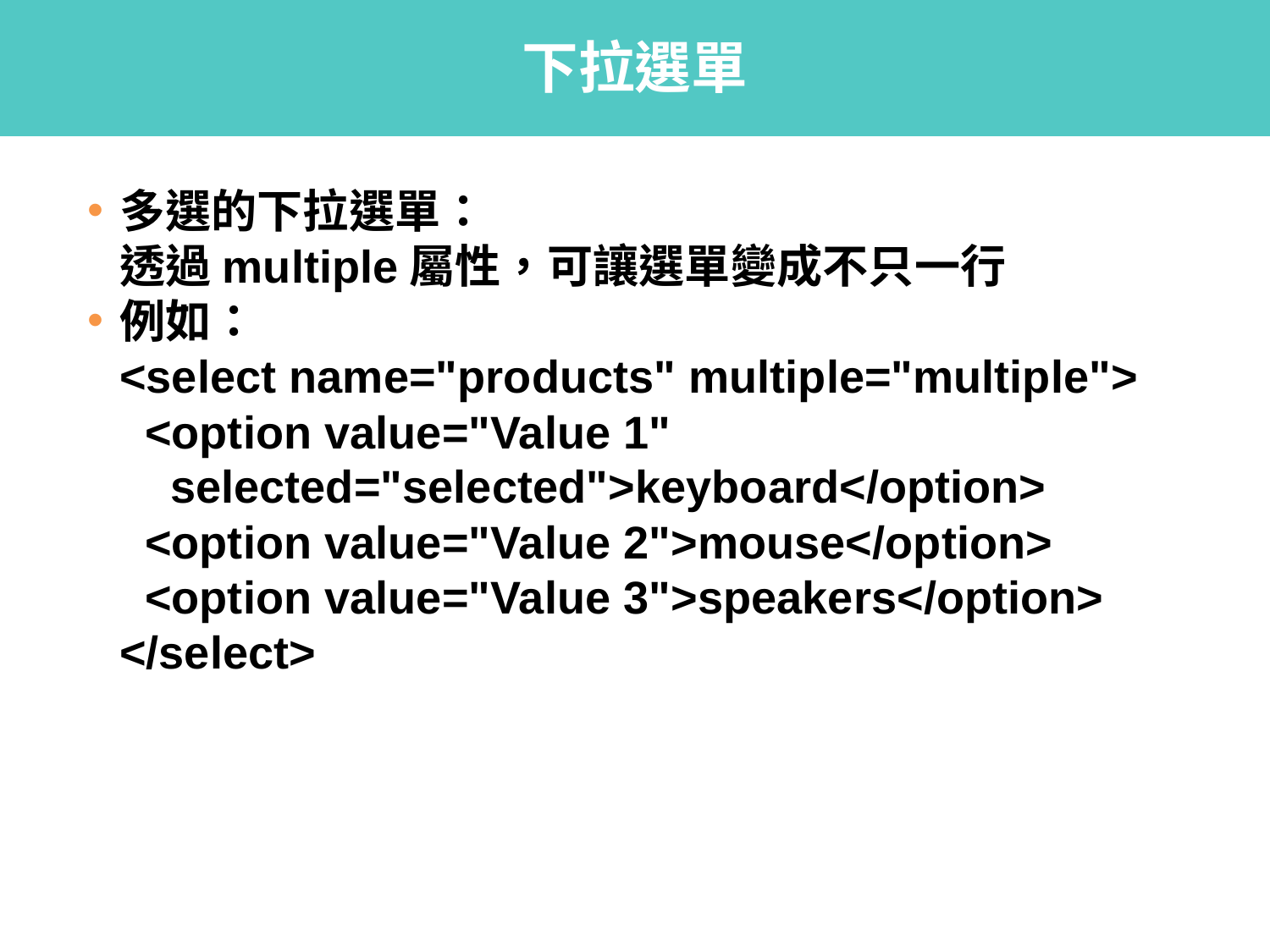

# 下拉選單
多選的下拉選單：
透過multiple屬性，可讓選單變成不只一行
例如：
<select name="products" multiple="multiple">
  <option value="Value 1"
    selected="selected">keyboard</option>
  <option value="Value 2">mouse</option>
  <option value="Value 3">speakers</option>
</select>